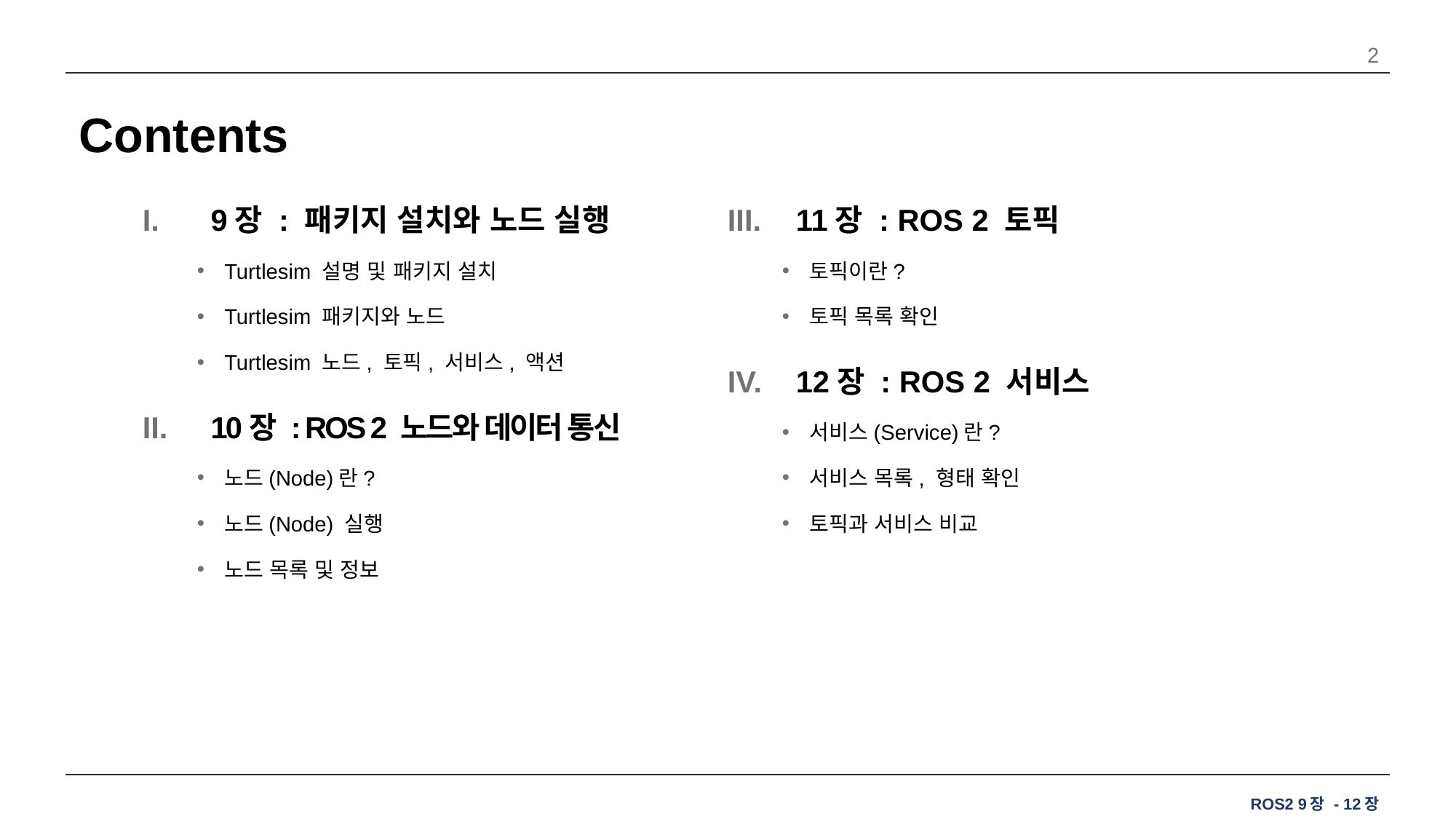

2
 Contents
9장 : 패키지 설치와 노드 실행
Turtlesim 설명 및 패키지 설치
Turtlesim 패키지와 노드
Turtlesim 노드, 토픽, 서비스, 액션
10장 : ROS 2 노드와 데이터 통신
노드(Node)란?
노드(Node) 실행
노드 목록 및 정보
11장 : ROS 2 토픽
토픽이란?
토픽 목록 확인
12장 : ROS 2 서비스
서비스(Service)란?
서비스 목록, 형태 확인
토픽과 서비스 비교